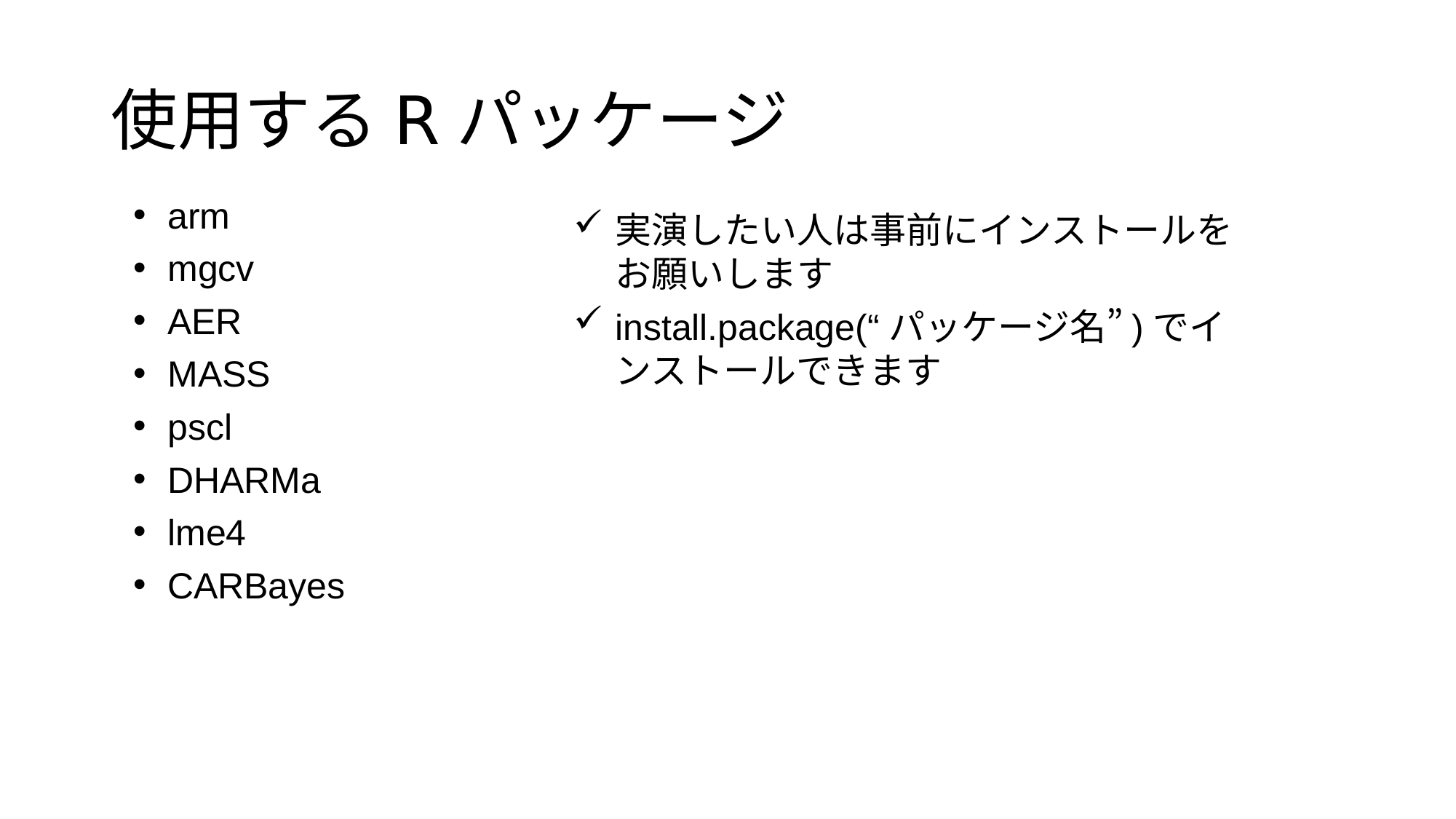

# 使用するRパッケージ
arm
mgcv
AER
MASS
pscl
DHARMa
lme4
CARBayes
実演したい人は事前にインストールをお願いします
install.package(“パッケージ名”)でインストールできます